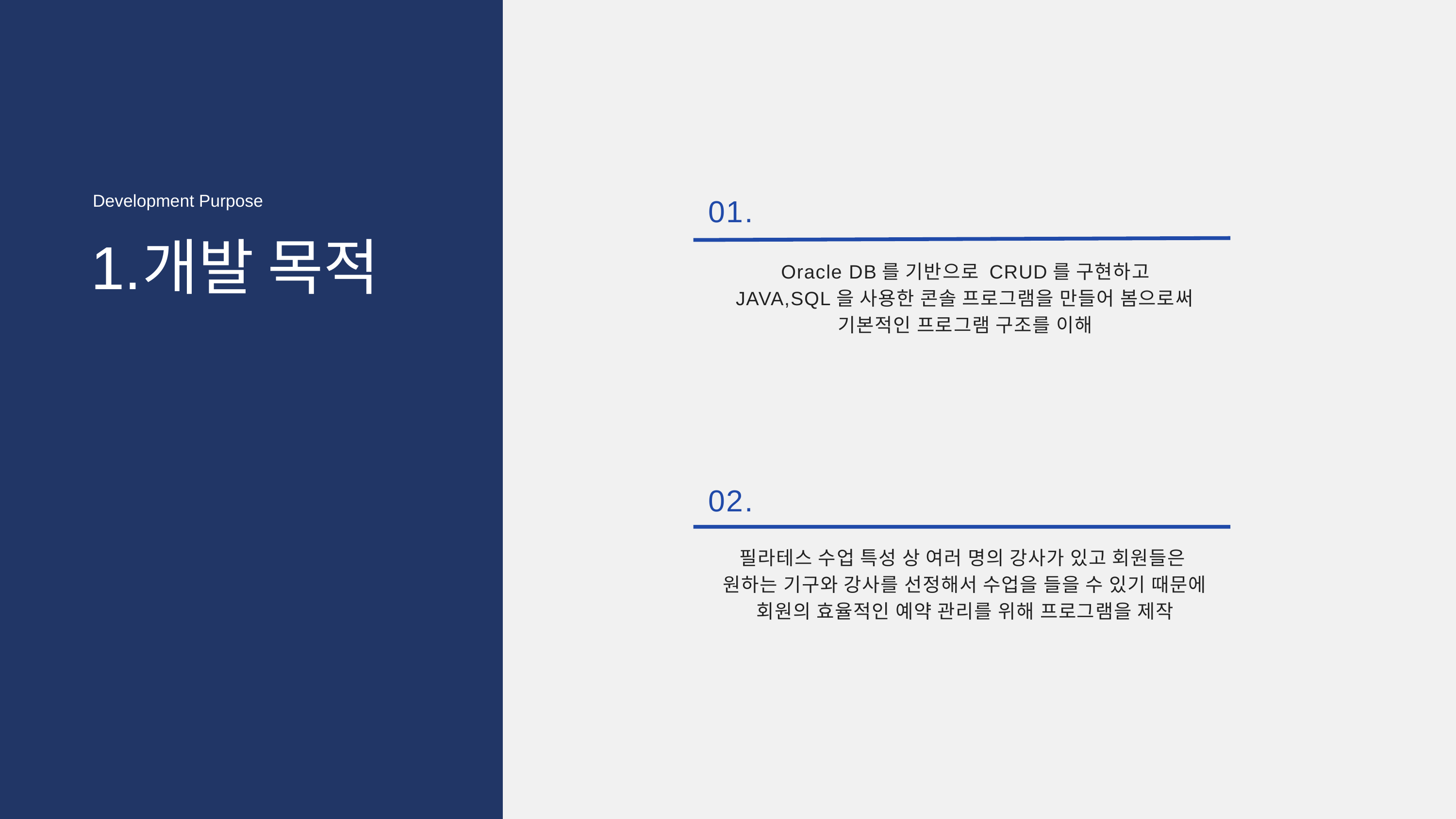

Development Purpose
01.
개발 목적

Oracle DB를 기반으로 CRUD를 구현하고
JAVA,SQL을 사용한 콘솔 프로그램을 만들어 봄으로써 기본적인 프로그램 구조를 이해
02.

필라테스 수업 특성 상 여러 명의 강사가 있고 회원들은
원하는 기구와 강사를 선정해서 수업을 들을 수 있기 때문에 회원의 효율적인 예약 관리를 위해 프로그램을 제작